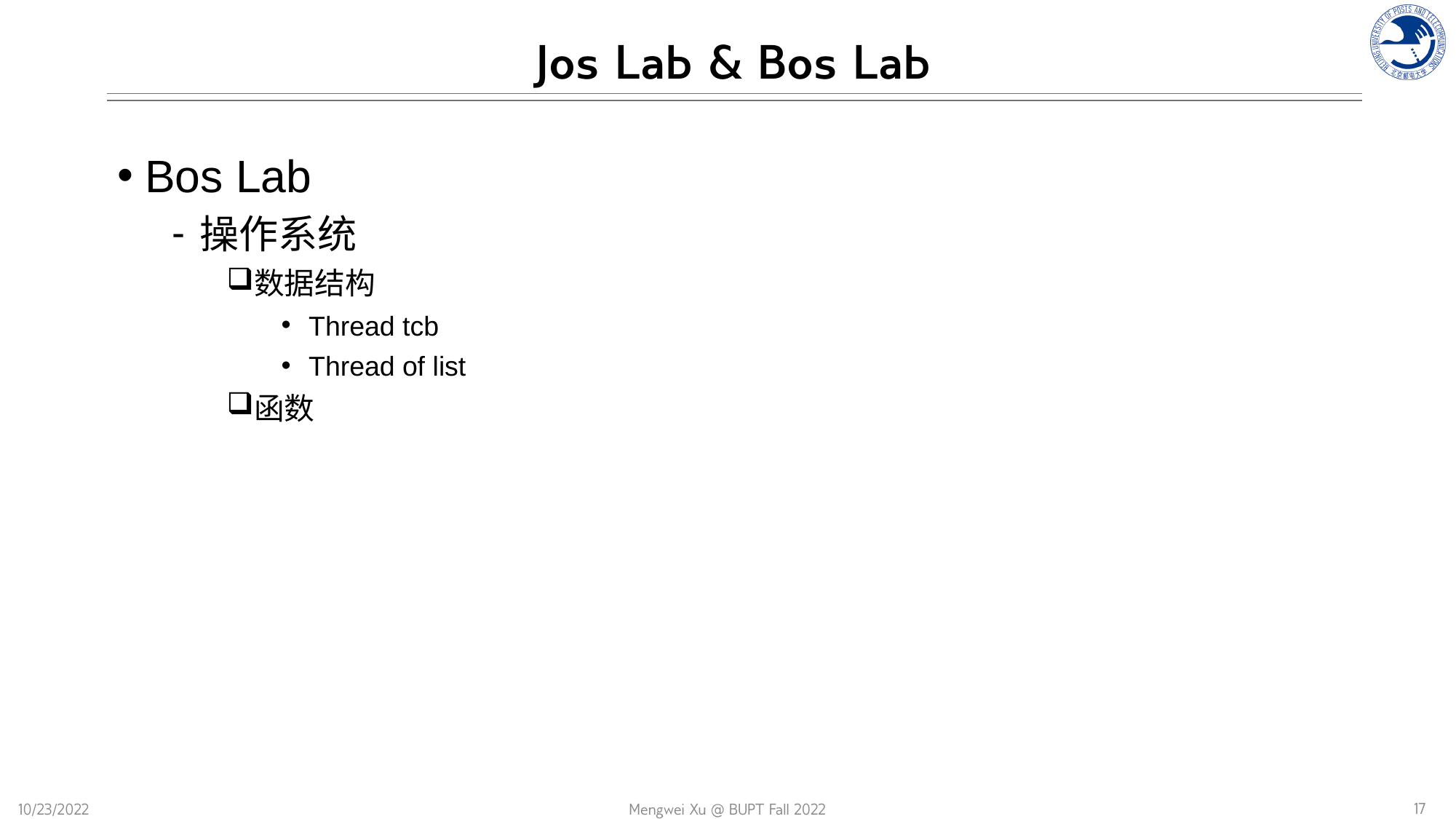

Jos Lab & Bos Lab
Bos Lab
操作系统
数据结构
Thread tcb
Thread of list
函数

17
Mengwei Xu @ BUPT Fall 2022
10/23/2022